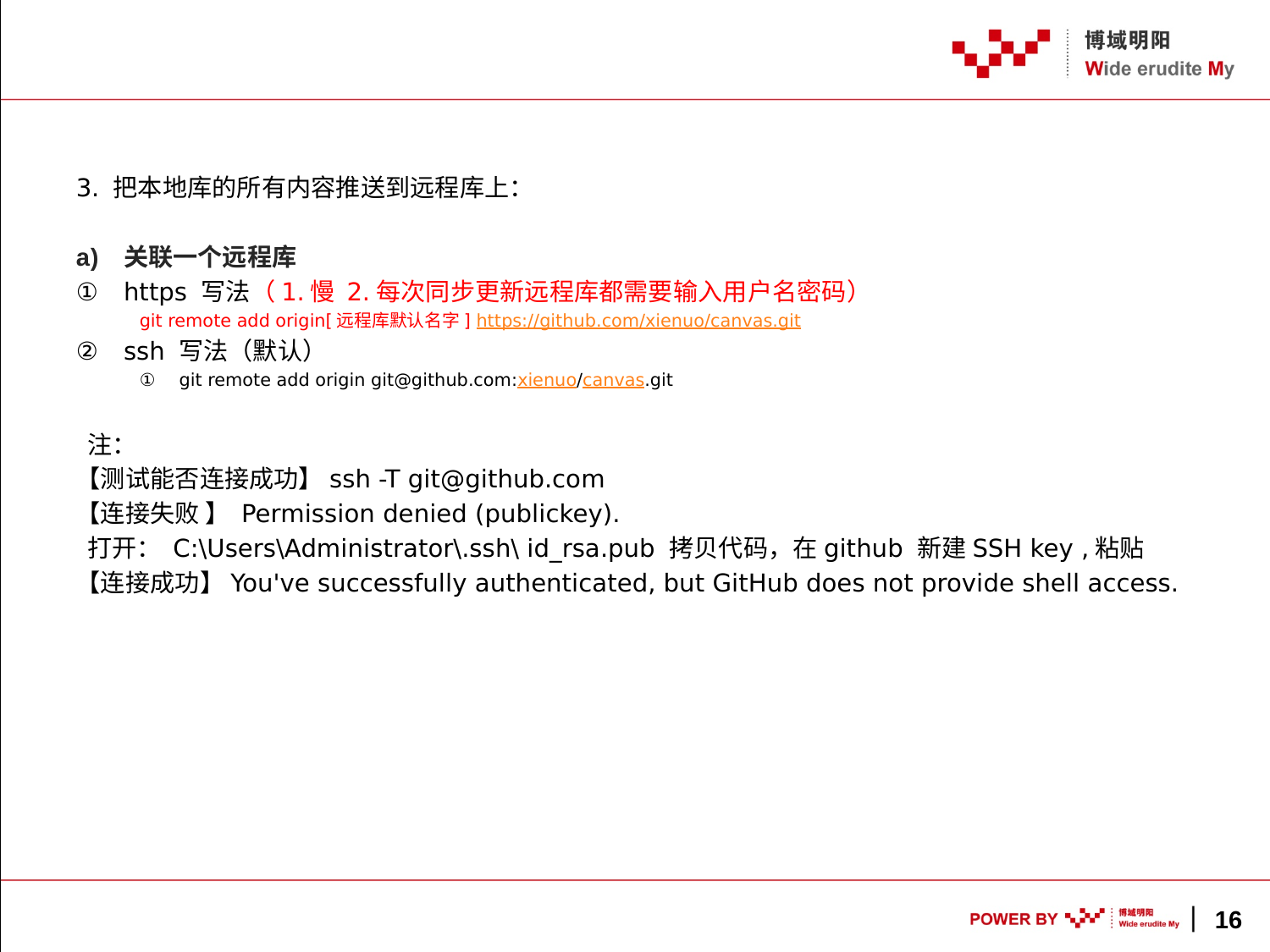

3. 把本地库的所有内容推送到远程库上：

关联一个远程库
https 写法（1.慢 2.每次同步更新远程库都需要输入用户名密码）
git remote add origin[远程库默认名字] https://github.com/xienuo/canvas.git
ssh 写法（默认）
git remote add origin git@github.com:xienuo/canvas.git

 注：
【测试能否连接成功】ssh -T git@github.com
【连接失败 】 Permission denied (publickey).
 打开： C:\Users\Administrator\.ssh\ id_rsa.pub 拷贝代码，在github 新建SSH key ,粘贴
【连接成功】You've successfully authenticated, but GitHub does not provide shell access.

16